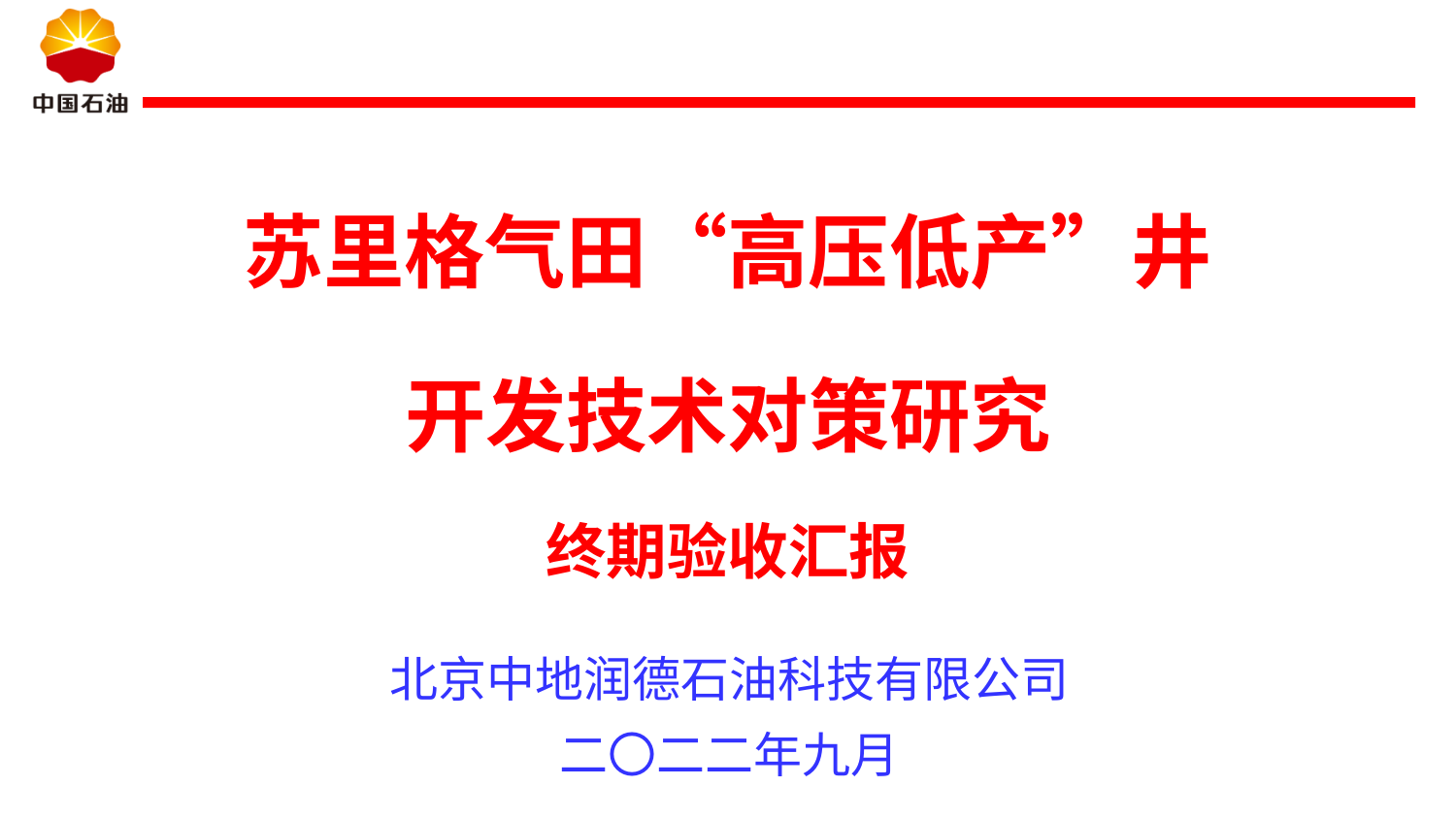

苏里格气田“高压低产”井
开发技术对策研究
终期验收汇报
北京中地润德石油科技有限公司
二〇二二年九月